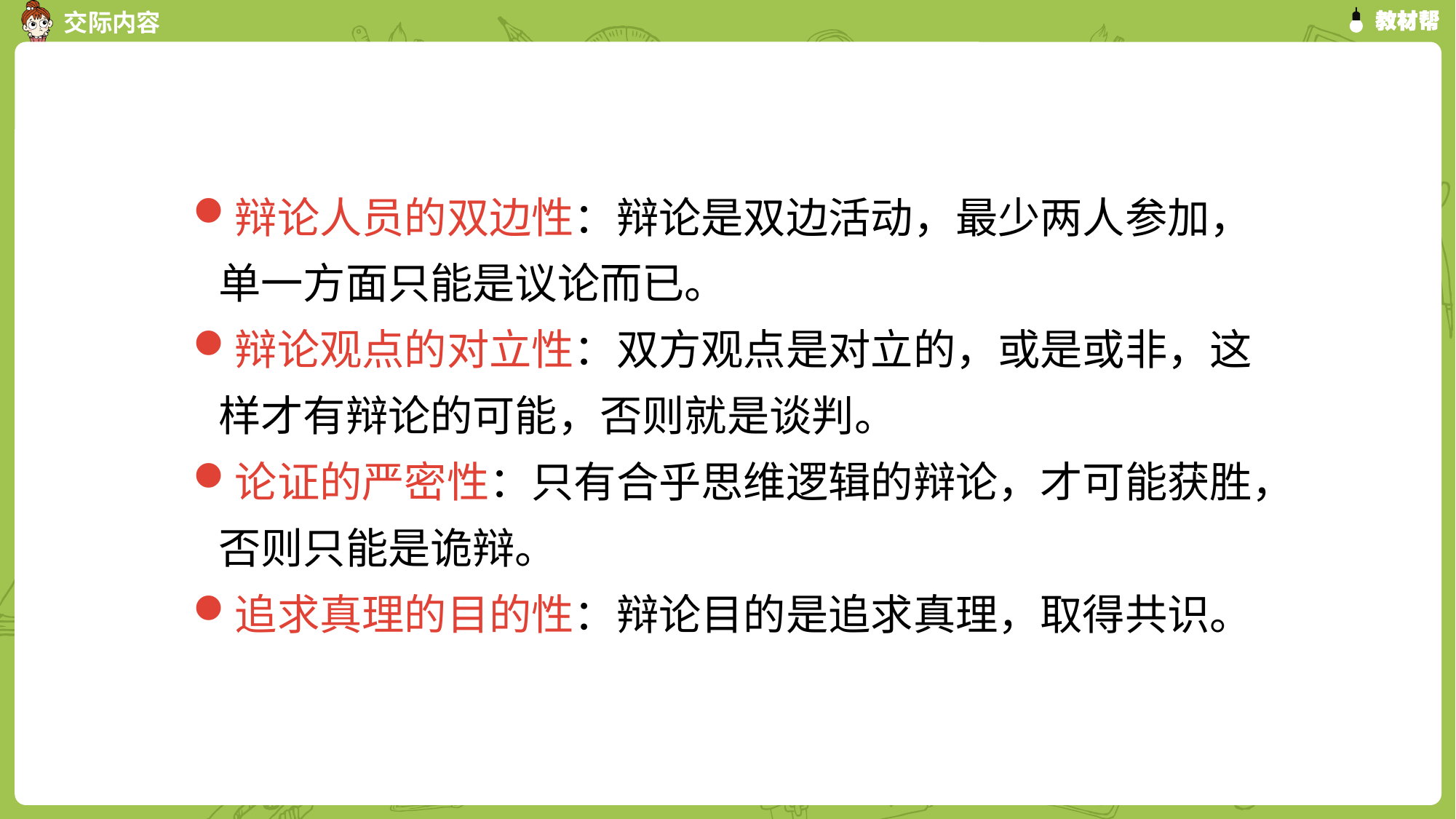

辩论人员的双边性：辩论是双边活动，最少两人参加，单一方面只能是议论而已。
辩论观点的对立性：双方观点是对立的，或是或非，这样才有辩论的可能，否则就是谈判。
论证的严密性：只有合乎思维逻辑的辩论，才可能获胜，否则只能是诡辩。
追求真理的目的性：辩论目的是追求真理，取得共识。